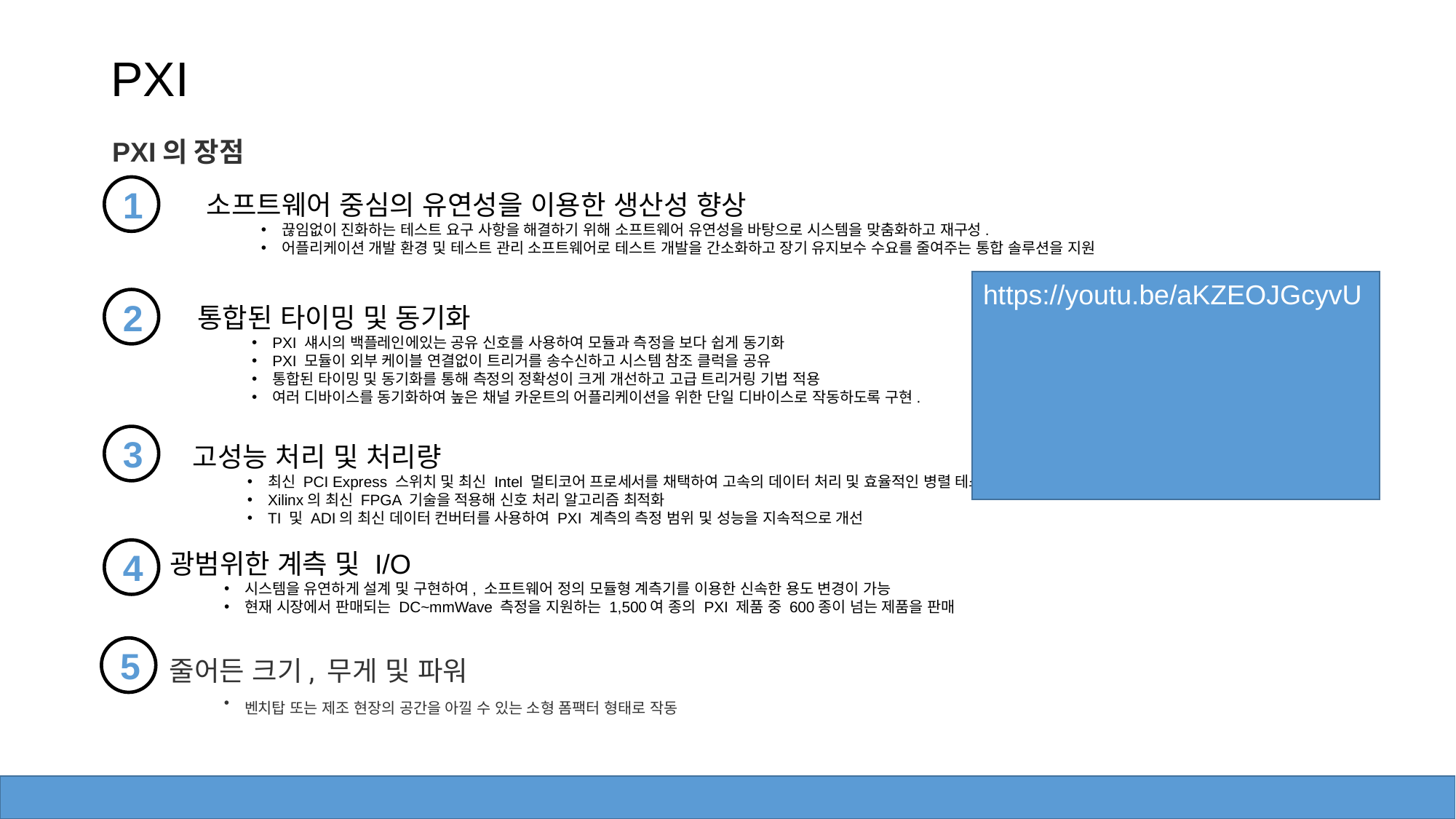

# PXI
소프트웨어 중심의 유연성을 이용한 생산성 향상
NI의 폭 넓은 소프트웨어 포트폴리오를 활용하여 아이디어를 현실화하십시오.
끊임없이 진화하는 테스트 요구 사항을 해결하기 위해 소프트웨어 유연성을 바탕으로 시스템을 맞춤화하고 재구성할 수 있습니다.
PXI 모듈형 계측기와 더불어 LabVIEW와 같은 어플리케이션 개발 환경 및 TestStand와 같은 테스트 관리 소프트웨어는 테스트 개발을
간소화하고 장기 유지보수 수요를 줄여주는 통합 솔루션을 지원합니다.
PXI의 장점
1
소프트웨어 중심의 유연성을 이용한 생산성 향상
끊임없이 진화하는 테스트 요구 사항을 해결하기 위해 소프트웨어 유연성을 바탕으로 시스템을 맞춤화하고 재구성.
어플리케이션 개발 환경 및 테스트 관리 소프트웨어로 테스트 개발을 간소화하고 장기 유지보수 수요를 줄여주는 통합 솔루션을 지원
  통합된 타이밍 및 동기화
PXI 섀시의 백플레인에있는 공유 신호를 사용하여 모듈과 측정을 보다 쉽게 동기화할 수 있습니다.
이 백플레인은 PXI 모듈이 외부 케이블 연결없이 트리거를 송수신하고 시스템 참조 클럭을 공유할 수 있도록 지원합니다.
 통합된 타이밍 및 동기화를 통해 측정의 정확성이 크게 개선하고 고급 트리거링 기법 적용할 수 있으며,
여러 디바이스를 동기화하여 높은 채널 카운트의 어플리케이션을 위한 단일 디바이스로 작동하도록 구현할 수 있습니다.
https://youtu.be/aKZEOJGcyvU
2
통합된 타이밍 및 동기화
PXI 섀시의 백플레인에있는 공유 신호를 사용하여 모듈과 측정을 보다 쉽게 동기화
PXI 모듈이 외부 케이블 연결없이 트리거를 송수신하고 시스템 참조 클럭을 공유
통합된 타이밍 및 동기화를 통해 측정의 정확성이 크게 개선하고 고급 트리거링 기법 적용
여러 디바이스를 동기화하여 높은 채널 카운트의 어플리케이션을 위한 단일 디바이스로 작동하도록 구현.
고성능 처리 및 처리량
지난 수십 년간 꾸준히 증가한 처리능력 및 대역폭에 대한 수요와 더불어 PXI 플랫폼도 성장하였습니다.
기술이 진화함에 따라 더 빠른 데이터 처리량을 위해 최신 PCI Express 스위치를 추가하였고,
보다 신속하고 효율적인 병렬 테스트를 위해 최신 Intel 멀티코어 프로세서를 채택하였습니다.
 Xilinx의 최신 FPGA 기술을 적용해 신호 처리 알고리즘 최적화하였고, TI 및 ADI의 최신 데이터 컨버터를 사용하여 PXI 계측의 측정 범위 및 성능을 지속적으로 개선하였습니다.
3

광범위한 계측 및 I/O
시스템을 유연하게 설계 및 구현하여, 소프트웨어 정의 모듈형 계측기를 이용한 신속한 용도 변경이 가능합니다.
현재 시장에서 판매되는 DC~mmWave 측정을 지원하는 1,500여 종의 PXI 제품 중 600종이 넘는 제품을 NI가 설계했습니다.
고성능 처리 및 처리량
최신 PCI Express 스위치 및 최신 Intel 멀티코어 프로세서를 채택하여 고속의 데이터 처리 및 효율적인 병렬 테스트가 가능
Xilinx의 최신 FPGA 기술을 적용해 신호 처리 알고리즘 최적화
TI 및 ADI의 최신 데이터 컨버터를 사용하여 PXI 계측의 측정 범위 및 성능을 지속적으로 개선
줄어든 크기, 무게 및 파워
PXI 계측기는 관련된 계측 회로만 포함합니다. 이는 중앙 처리 및 제어 기능이 공유 컨트롤러용으로 지정되고, 휴먼 인터페이스가 컨트롤러에 연결된 외부 주변 장치를 통해 이루어지기 때문입니다. 이 모듈식 시스템은 벤치탑 또는 제조 현장의 공간을 아낄 수 있는 소형 폼팩터 형태로 작동합니다.
4
광범위한 계측 및 I/O
시스템을 유연하게 설계 및 구현하여, 소프트웨어 정의 모듈형 계측기를 이용한 신속한 용도 변경이 가능
현재 시장에서 판매되는 DC~mmWave 측정을 지원하는 1,500여 종의 PXI 제품 중 600종이 넘는 제품을 판매
5
줄어든 크기, 무게 및 파워
벤치탑 또는 제조 현장의 공간을 아낄 수 있는 소형 폼팩터 형태로 작동